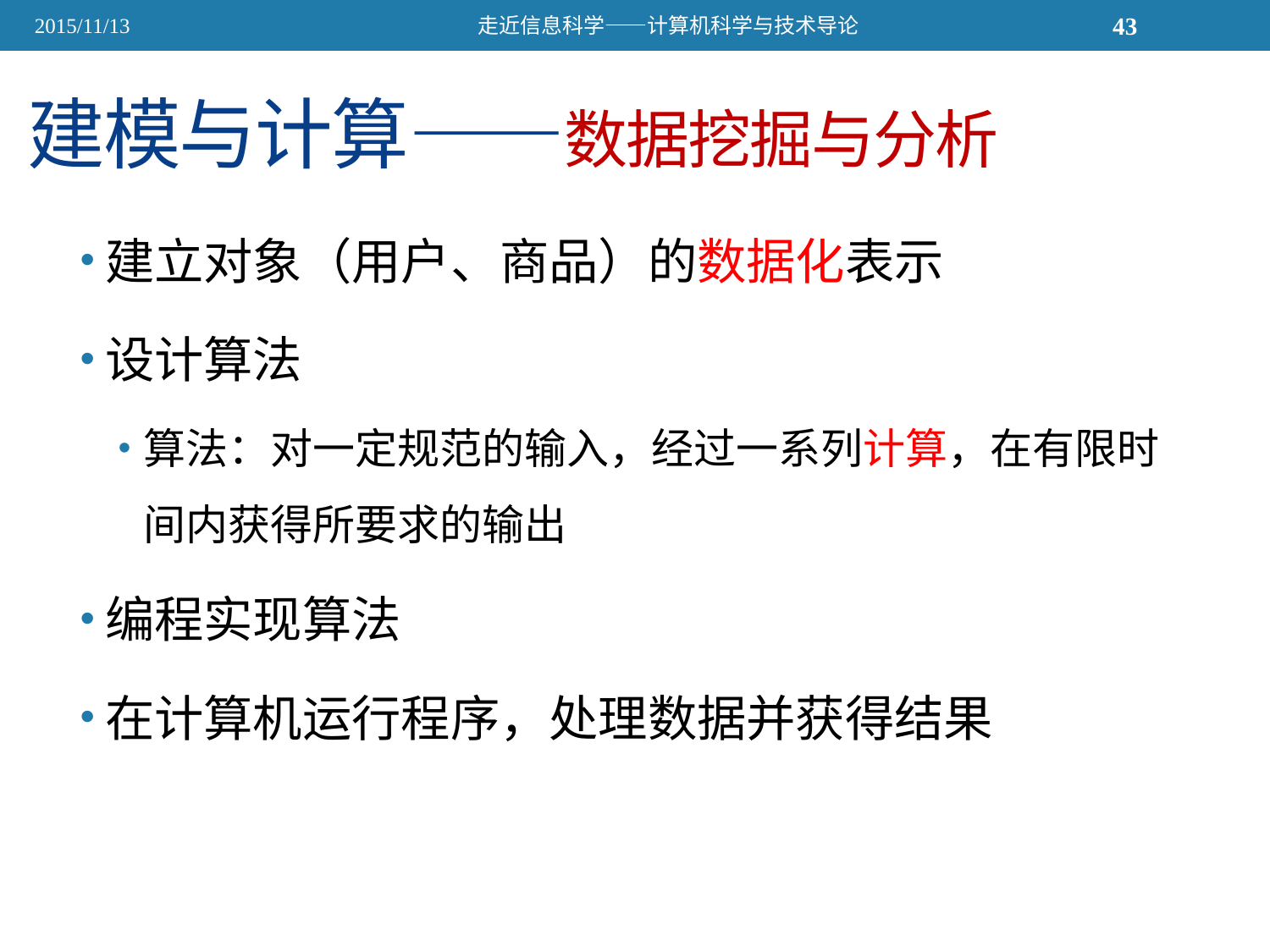

2015/11/13
走近信息科学——计算机科学与技术导论
43
# 建模与计算——数据挖掘与分析
建立对象（用户、商品）的数据化表示
设计算法
算法：对一定规范的输入，经过一系列计算，在有限时间内获得所要求的输出
编程实现算法
在计算机运行程序，处理数据并获得结果